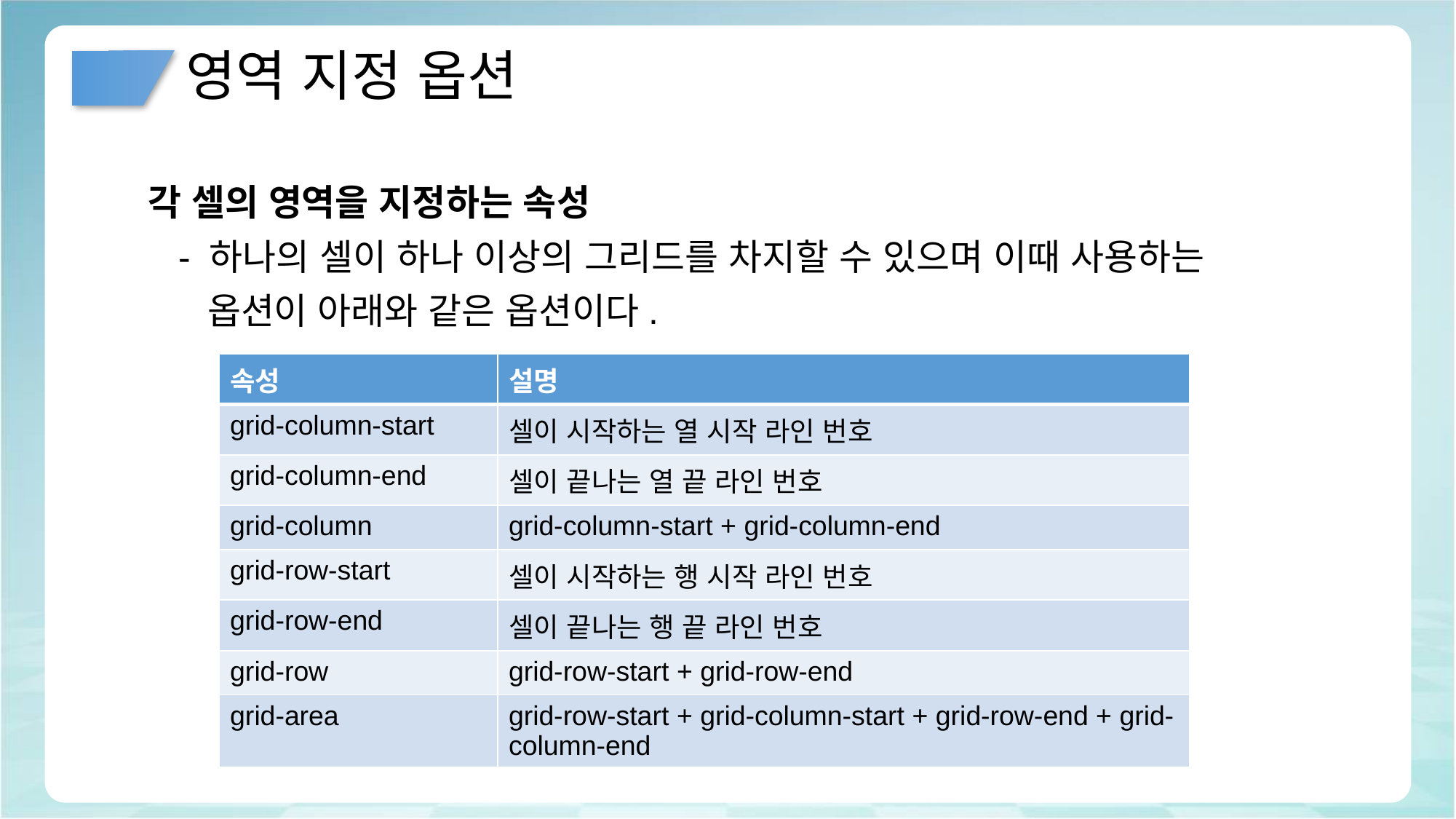

# 영역 지정 옵션
각 셀의 영역을 지정하는 속성
   - 하나의 셀이 하나 이상의 그리드를 차지할 수 있으며 이때 사용하는
     옵션이 아래와 같은 옵션이다.
| 속성 | 설명 |
| --- | --- |
| grid-column-start | 셀이 시작하는 열 시작 라인 번호 |
| grid-column-end | 셀이 끝나는 열 끝 라인 번호 |
| grid-column | grid-column-start + grid-column-end |
| grid-row-start | 셀이 시작하는 행 시작 라인 번호 |
| grid-row-end | 셀이 끝나는 행 끝 라인 번호 |
| grid-row | grid-row-start + grid-row-end |
| grid-area | grid-row-start + grid-column-start + grid-row-end + grid-column-end |